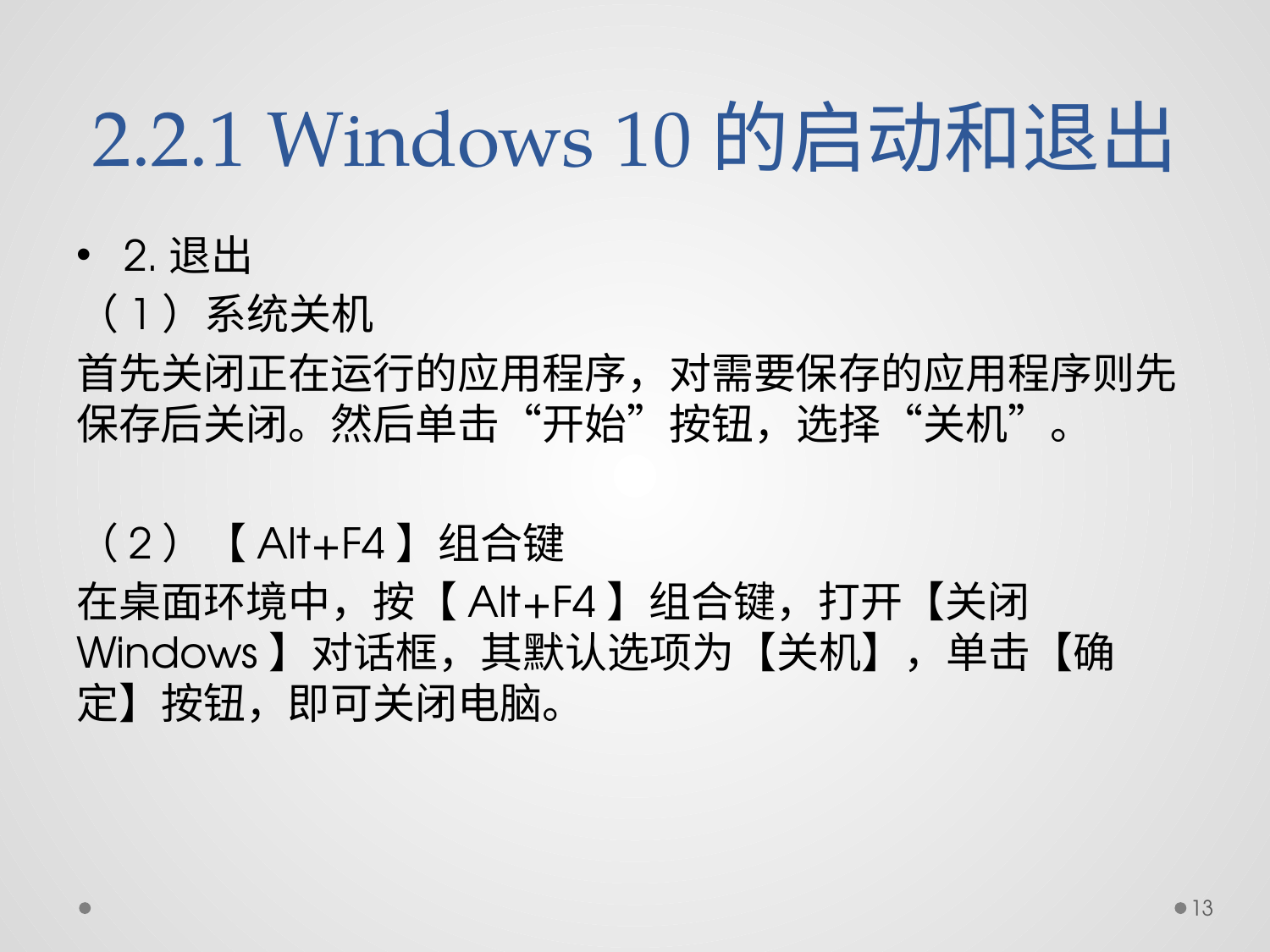

# 2.2.1 Windows 10的启动和退出
2.退出
（1）系统关机
首先关闭正在运行的应用程序，对需要保存的应用程序则先保存后关闭。然后单击“开始”按钮，选择“关机”。

（2）【Alt+F4】组合键
在桌面环境中，按【Alt+F4】组合键，打开【关闭Windows】对话框，其默认选项为【关机】，单击【确定】按钮，即可关闭电脑。
13